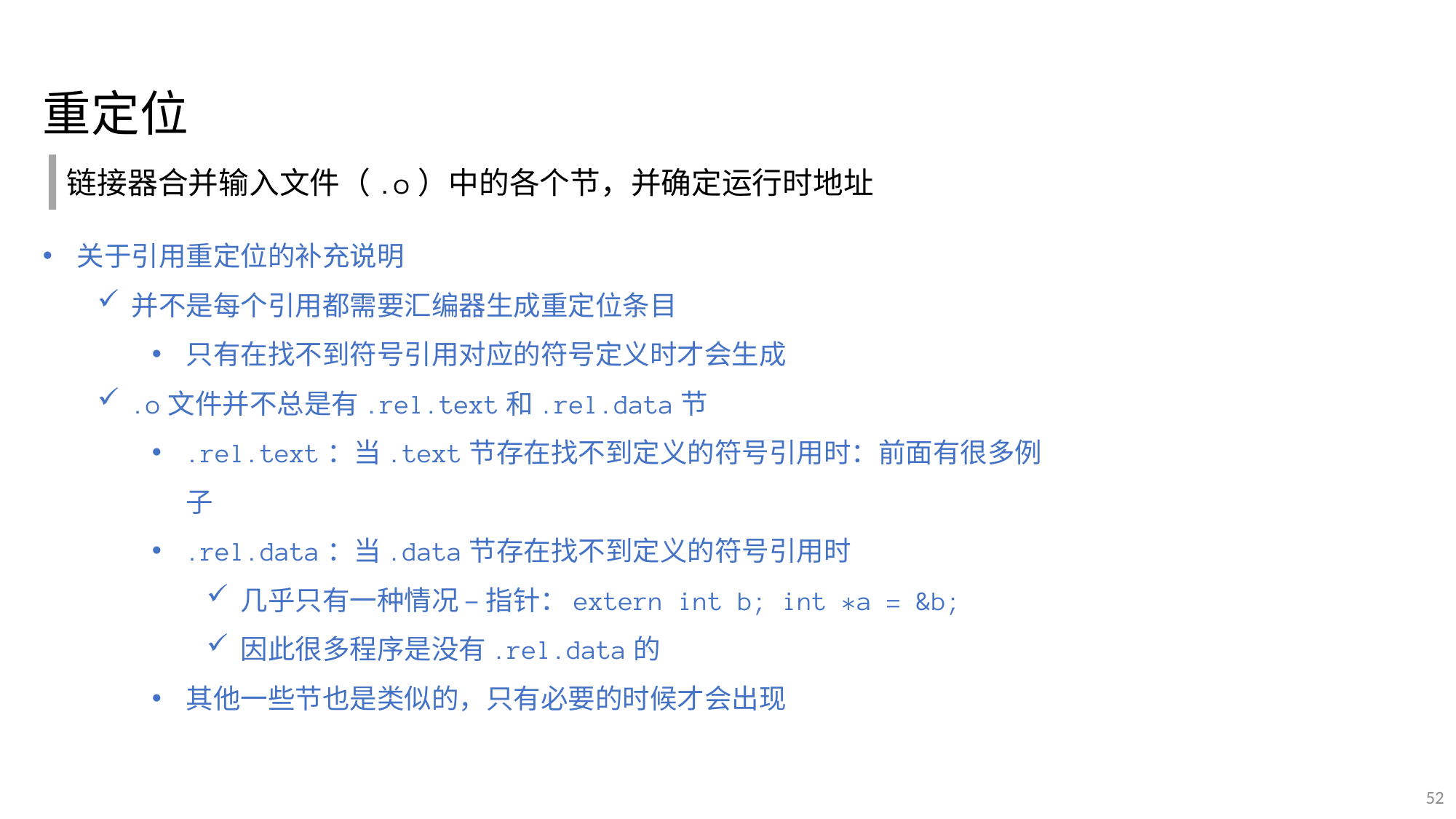

重定位

链接器合并输入文件（.o）中的各个节，并确定运行时地址
关于引用重定位的补充说明
并不是每个引用都需要汇编器生成重定位条目
只有在找不到符号引用对应的符号定义时才会生成
.o文件并不总是有.rel.text和.rel.data节
.rel.text：当.text节存在找不到定义的符号引用时：前面有很多例子
.rel.data：当.data节存在找不到定义的符号引用时
几乎只有一种情况 – 指针：extern int b; int *a = &b;
因此很多程序是没有.rel.data的
其他一些节也是类似的，只有必要的时候才会出现
52